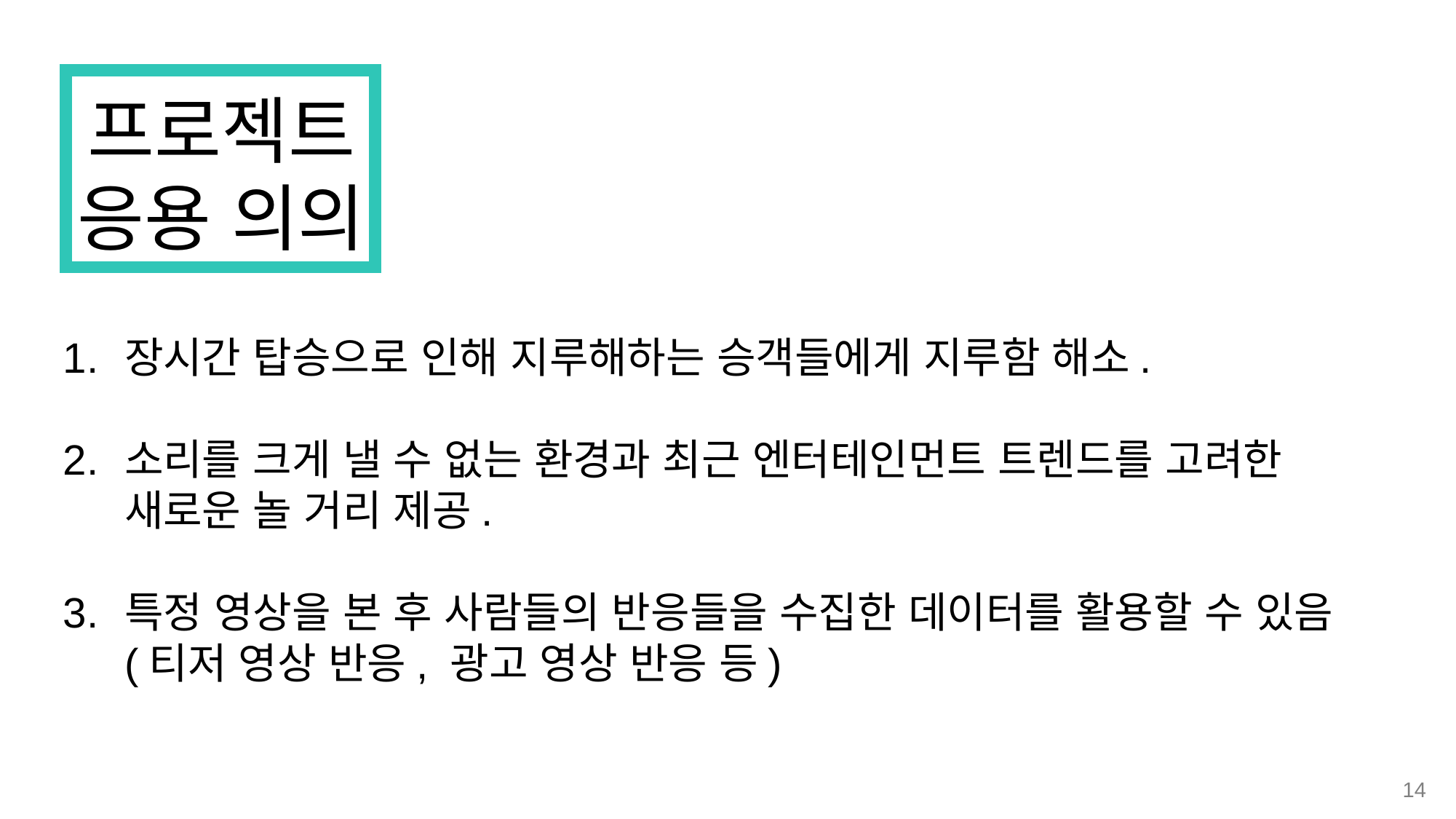

프로젝트
응용 의의

장시간 탑승으로 인해 지루해하는 승객들에게 지루함 해소.
소리를 크게 낼 수 없는 환경과 최근 엔터테인먼트 트렌드를 고려한
새로운 놀 거리 제공.

특정 영상을 본 후 사람들의 반응들을 수집한 데이터를 활용할 수 있음
(티저 영상 반응, 광고 영상 반응 등)
14